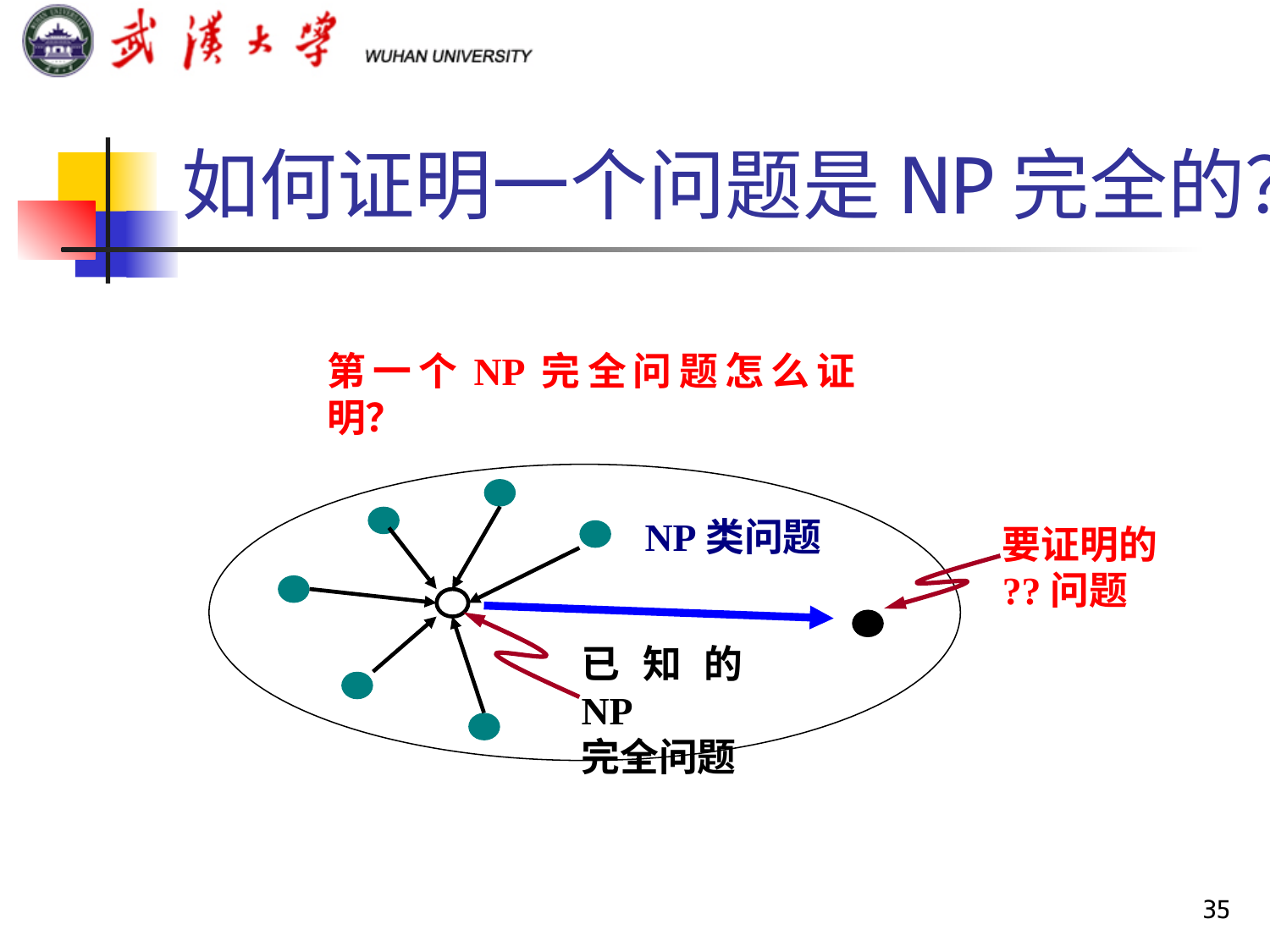

# 如何证明一个问题是NP完全的？
第一个NP完全问题怎么证明？

NP类问题

已知的NP
完全问题

要证明的
??问题

35